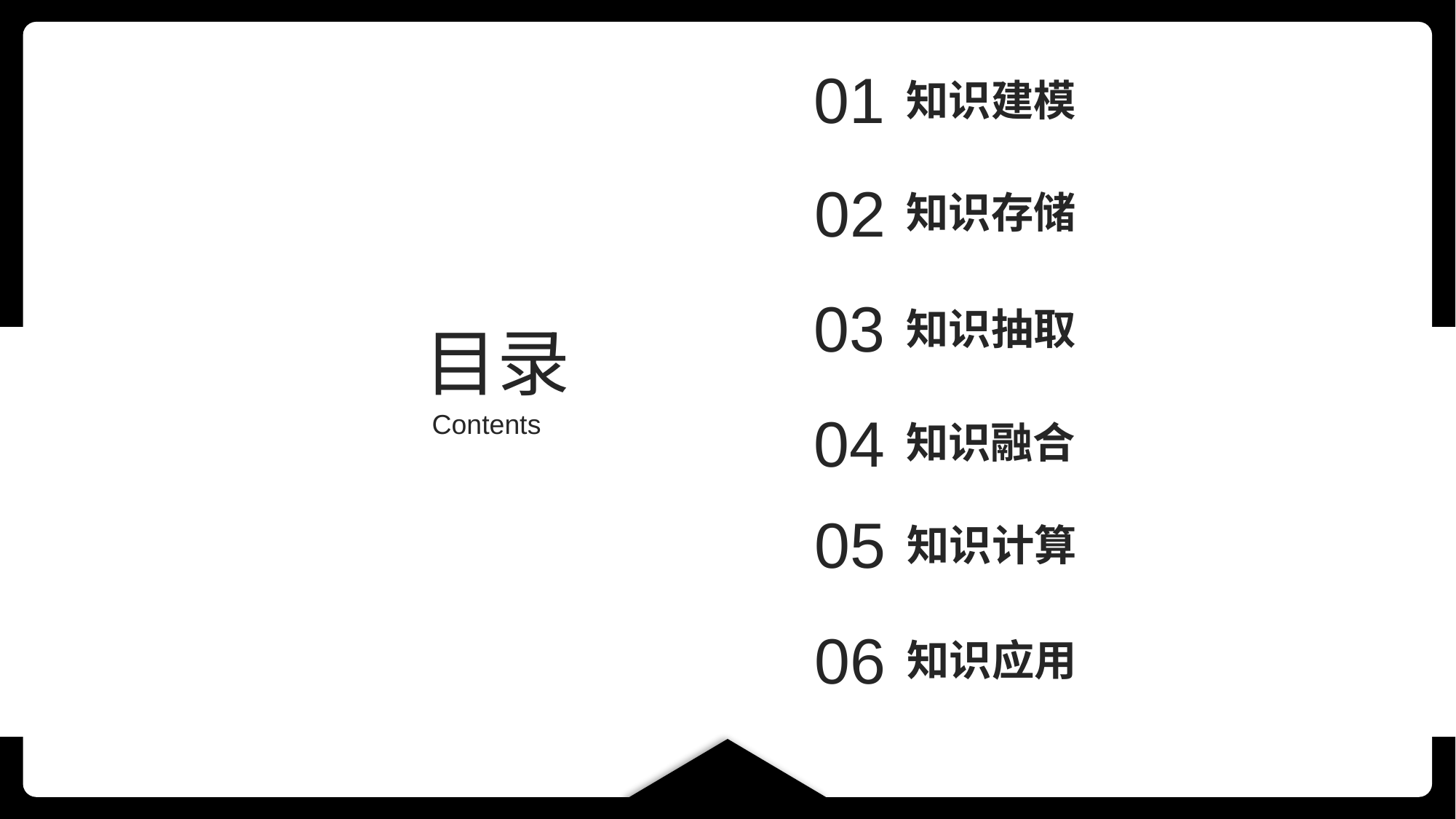

01
知识建模
02
知识存储
03
知识抽取
目录
04
Contents
知识融合
05
知识计算
06
知识应用